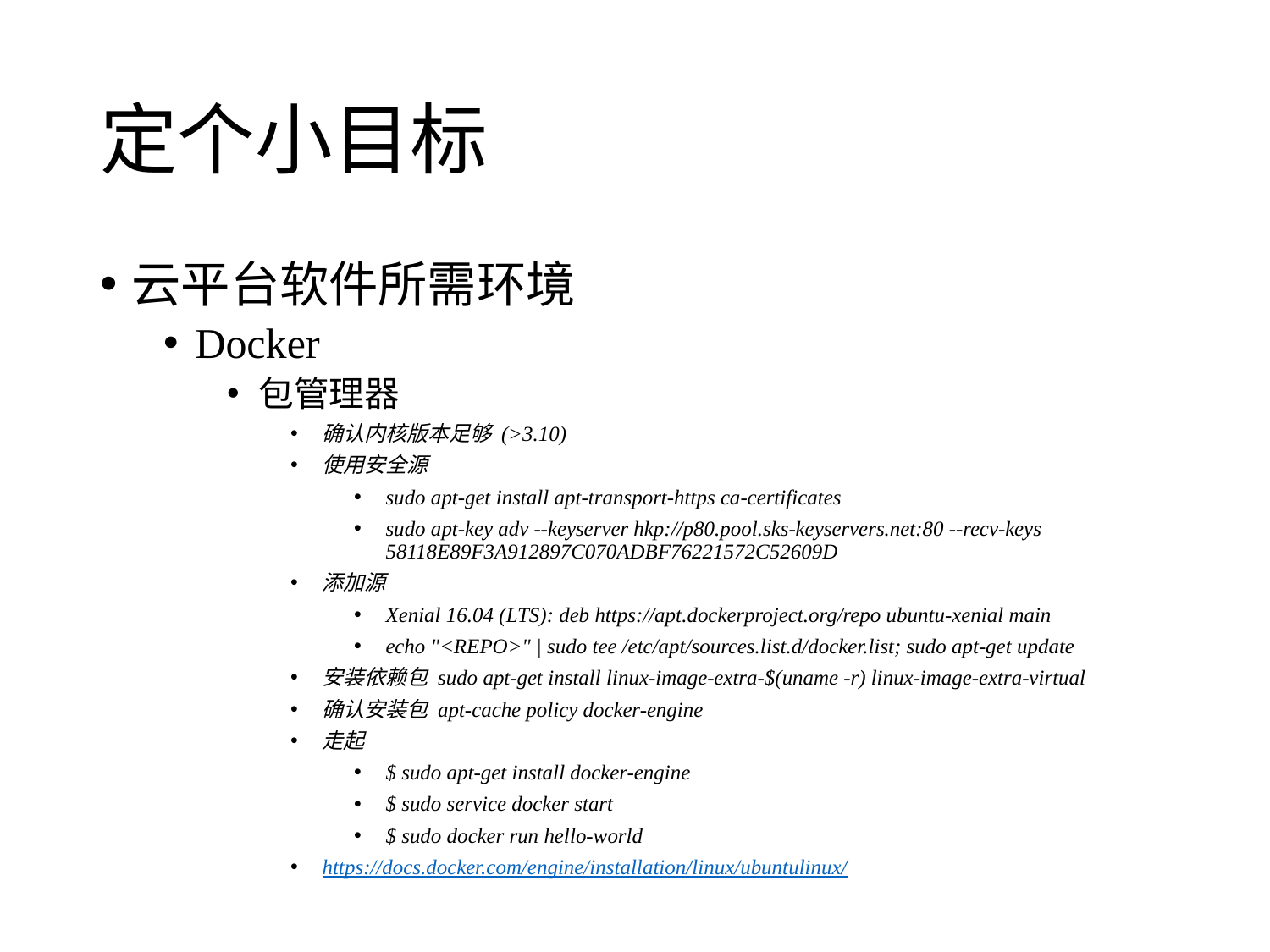

# 定个小目标
云平台软件所需环境
Docker
包管理器
确认内核版本足够 (>3.10)
使用安全源
sudo apt-get install apt-transport-https ca-certificates
sudo apt-key adv --keyserver hkp://p80.pool.sks-keyservers.net:80 --recv-keys 58118E89F3A912897C070ADBF76221572C52609D
添加源
Xenial 16.04 (LTS): deb https://apt.dockerproject.org/repo ubuntu-xenial main
echo "<REPO>" | sudo tee /etc/apt/sources.list.d/docker.list; sudo apt-get update
安装依赖包 sudo apt-get install linux-image-extra-$(uname -r) linux-image-extra-virtual
确认安装包 apt-cache policy docker-engine
走起
$ sudo apt-get install docker-engine
$ sudo service docker start
$ sudo docker run hello-world
https://docs.docker.com/engine/installation/linux/ubuntulinux/